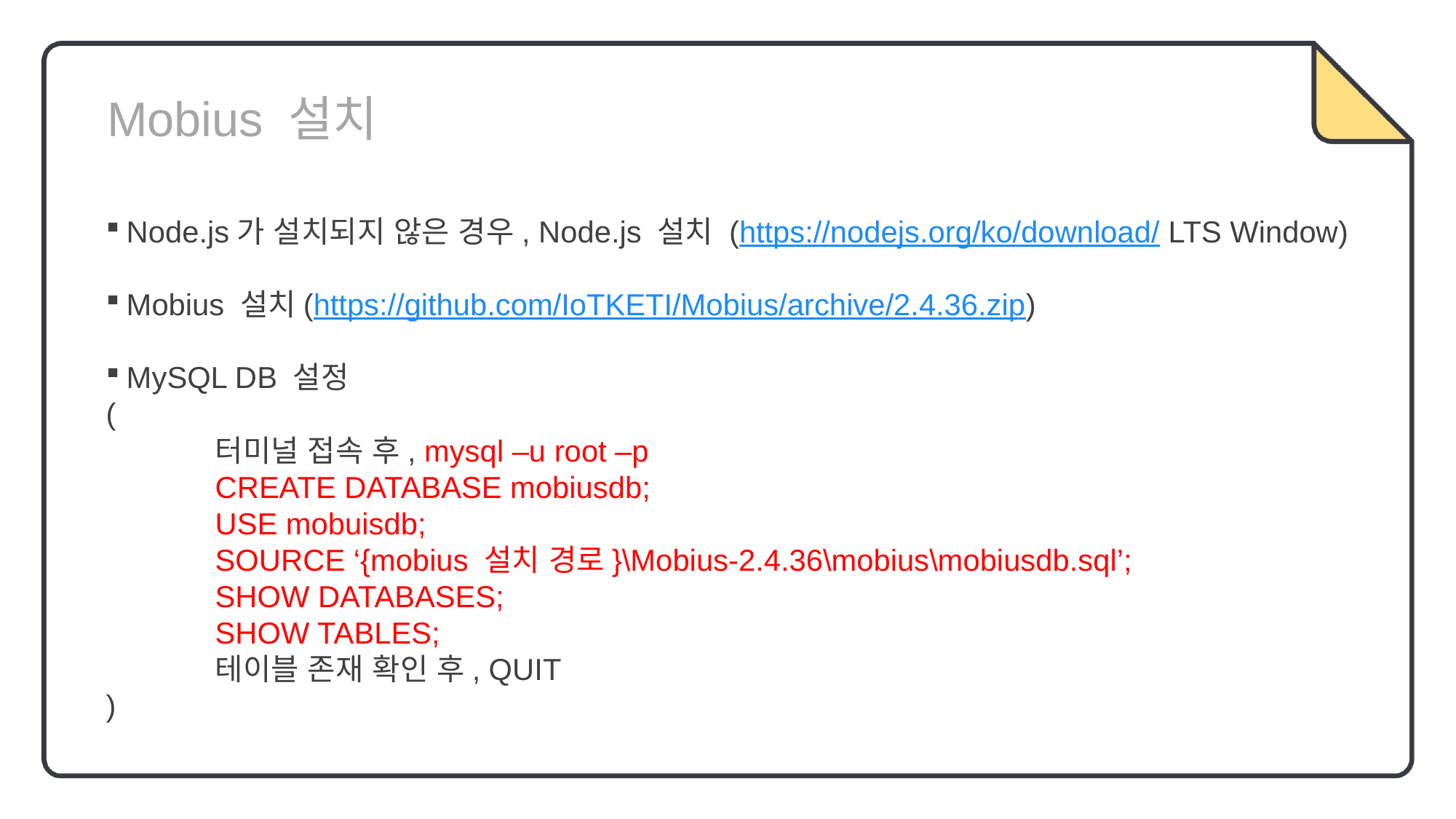

Mobius 설치
Node.js가 설치되지 않은 경우, Node.js 설치 (https://nodejs.org/ko/download/ LTS Window)

Mobius 설치(https://github.com/IoTKETI/Mobius/archive/2.4.36.zip)

MySQL DB 설정
(
	터미널 접속 후, mysql –u root –p
	CREATE DATABASE mobiusdb;
	USE mobuisdb;
	SOURCE ‘{mobius 설치 경로}\Mobius-2.4.36\mobius\mobiusdb.sql’;
	SHOW DATABASES;
	SHOW TABLES;
	테이블 존재 확인 후, QUIT
)